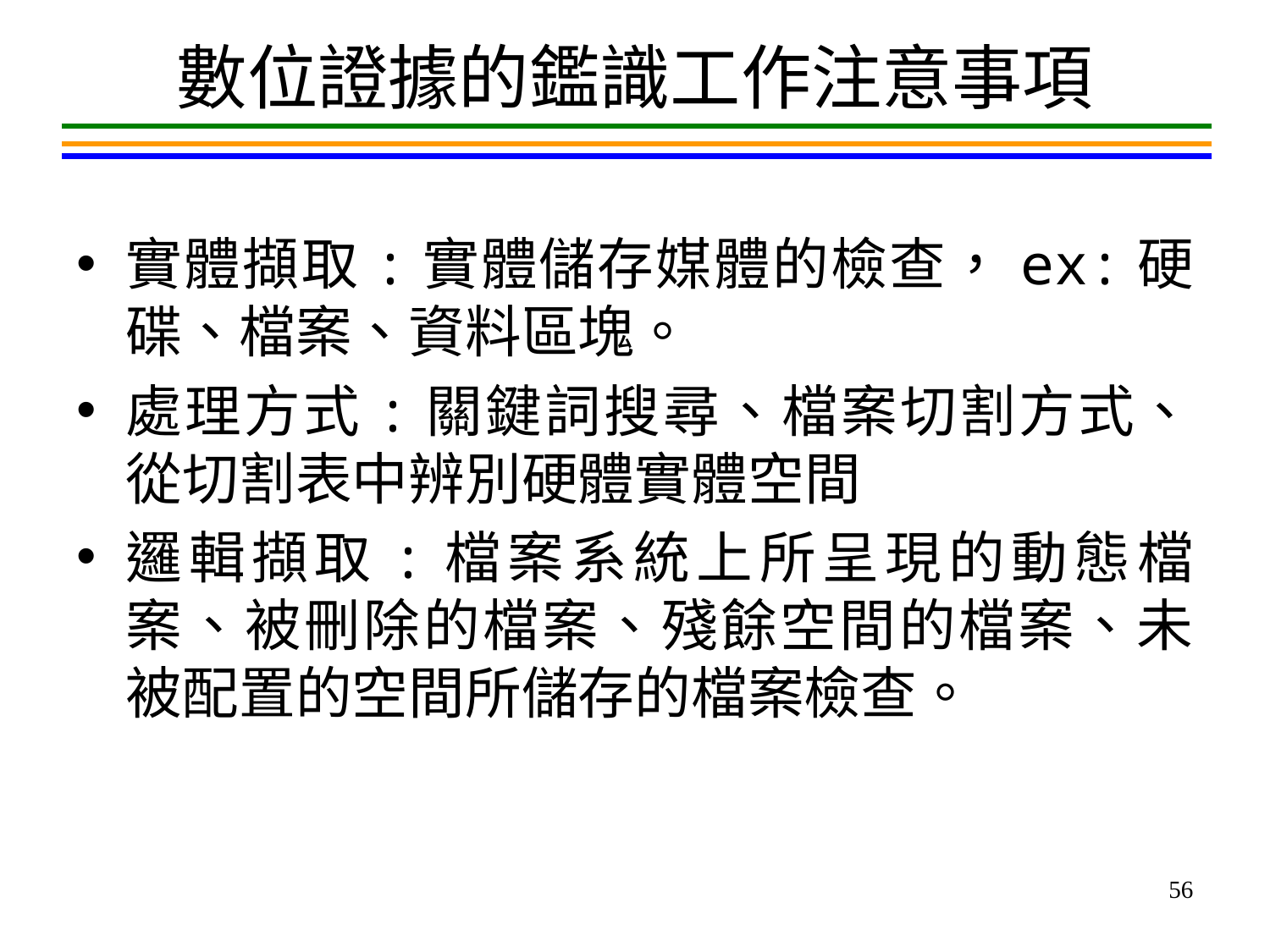

# 數位證據的鑑識工作注意事項
實體擷取:實體儲存媒體的檢查，ex:硬碟、檔案、資料區塊。
處理方式:關鍵詞搜尋、檔案切割方式、從切割表中辨別硬體實體空間
邏輯擷取:檔案系統上所呈現的動態檔案、被刪除的檔案、殘餘空間的檔案、未被配置的空間所儲存的檔案檢查。
56